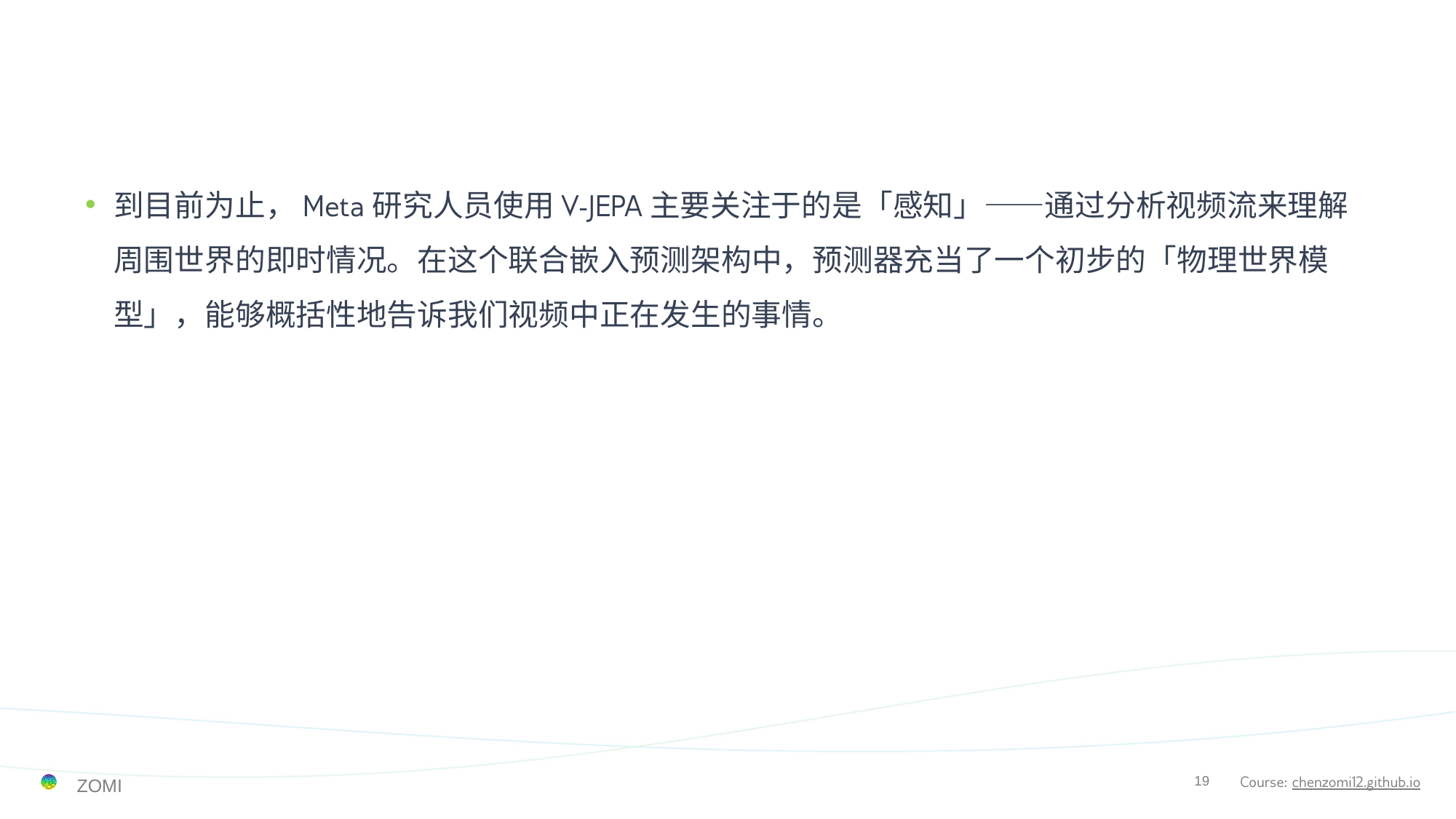

#
到目前为止，Meta研究人员使用V-JEPA主要关注于的是「感知」——通过分析视频流来理解周围世界的即时情况。在这个联合嵌入预测架构中，预测器充当了一个初步的「物理世界模型」，能够概括性地告诉我们视频中正在发生的事情。